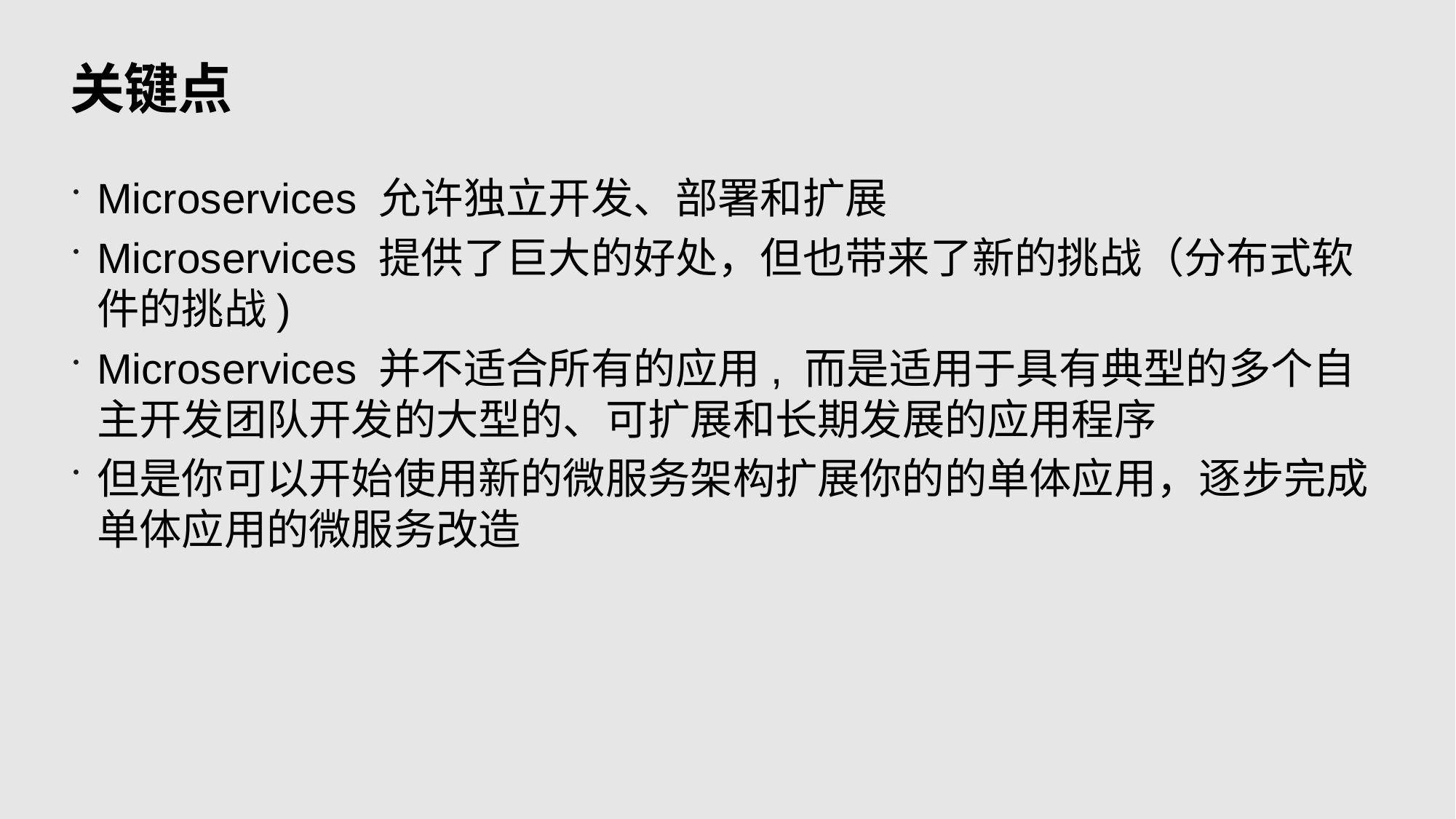

# 关键点
Microservices 允许独立开发、部署和扩展
Microservices 提供了巨大的好处，但也带来了新的挑战（分布式软件的挑战)
Microservices 并不适合所有的应用, 而是适用于具有典型的多个自主开发团队开发的大型的、可扩展和长期发展的应用程序
但是你可以开始使用新的微服务架构扩展你的的单体应用，逐步完成单体应用的微服务改造